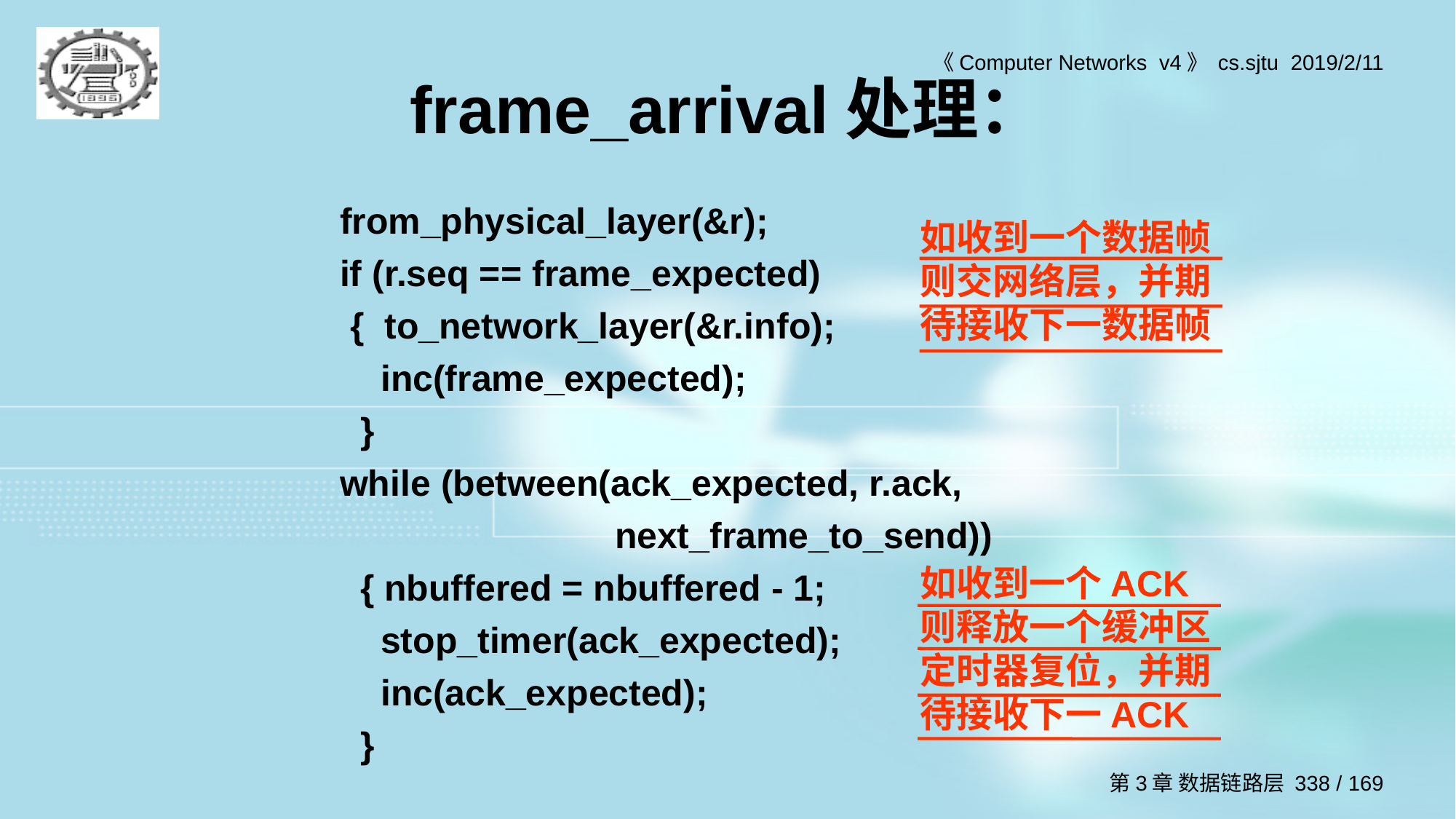

# frame_arrival处理：
from_physical_layer(&r);
if (r.seq == frame_expected)
 {  to_network_layer(&r.info);
    inc(frame_expected);
  }
while (between(ack_expected, r.ack,
                           next_frame_to_send))
  { nbuffered = nbuffered - 1;
    stop_timer(ack_expected);
    inc(ack_expected);
  }
如收到一个数据帧则交网络层，并期待接收下一数据帧

如收到一个ACK则释放一个缓冲区定时器复位，并期待接收下一ACK